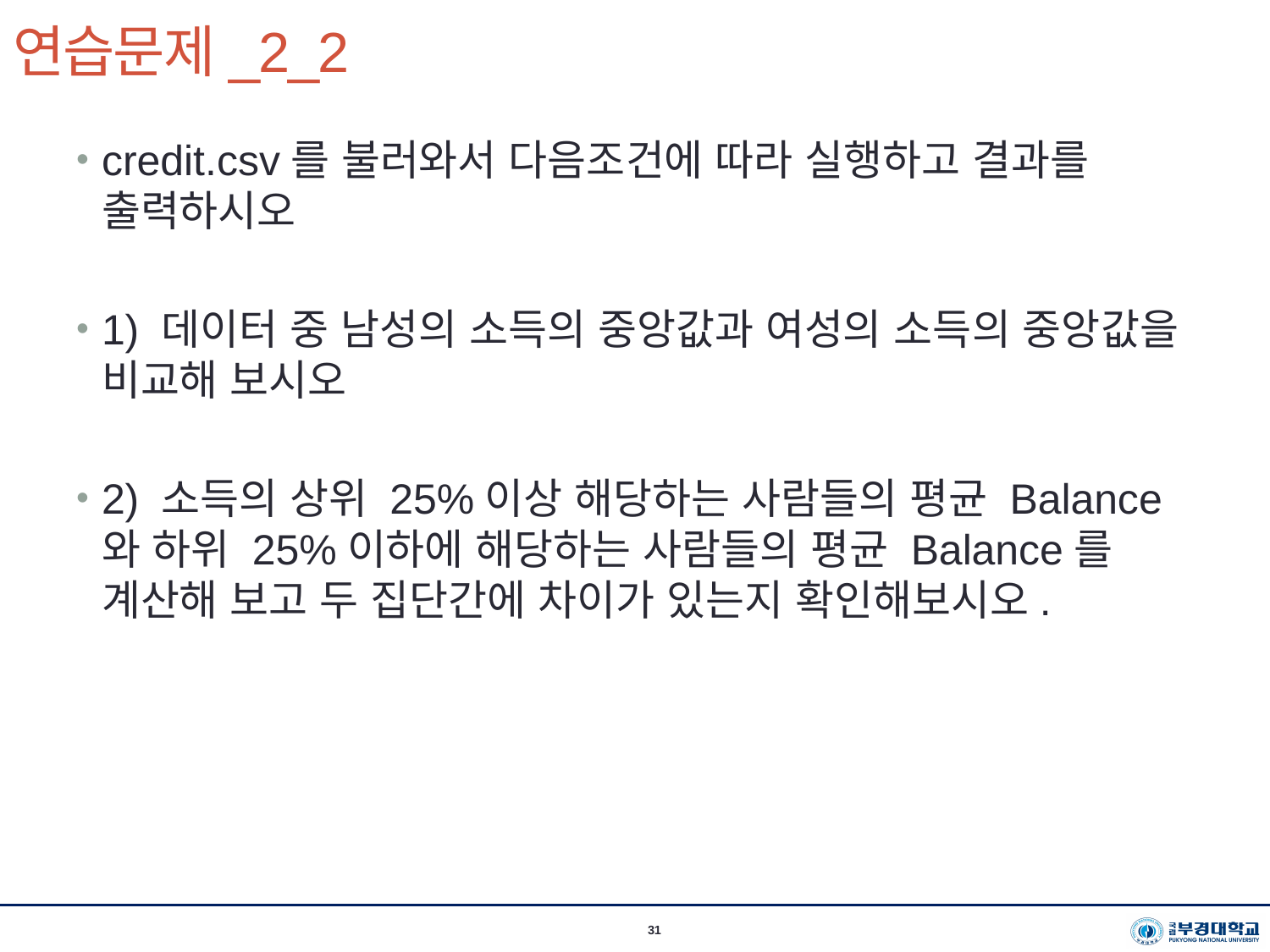

# 연습문제_2_2
시스템경영공학부 이지환 교수(2020-2학기)
31
credit.csv를 불러와서 다음조건에 따라 실행하고 결과를 출력하시오

1) 데이터 중 남성의 소득의 중앙값과 여성의 소득의 중앙값을 비교해 보시오

2) 소득의 상위 25%이상 해당하는 사람들의 평균 Balance와 하위 25%이하에 해당하는 사람들의 평균 Balance를 계산해 보고 두 집단간에 차이가 있는지 확인해보시오.